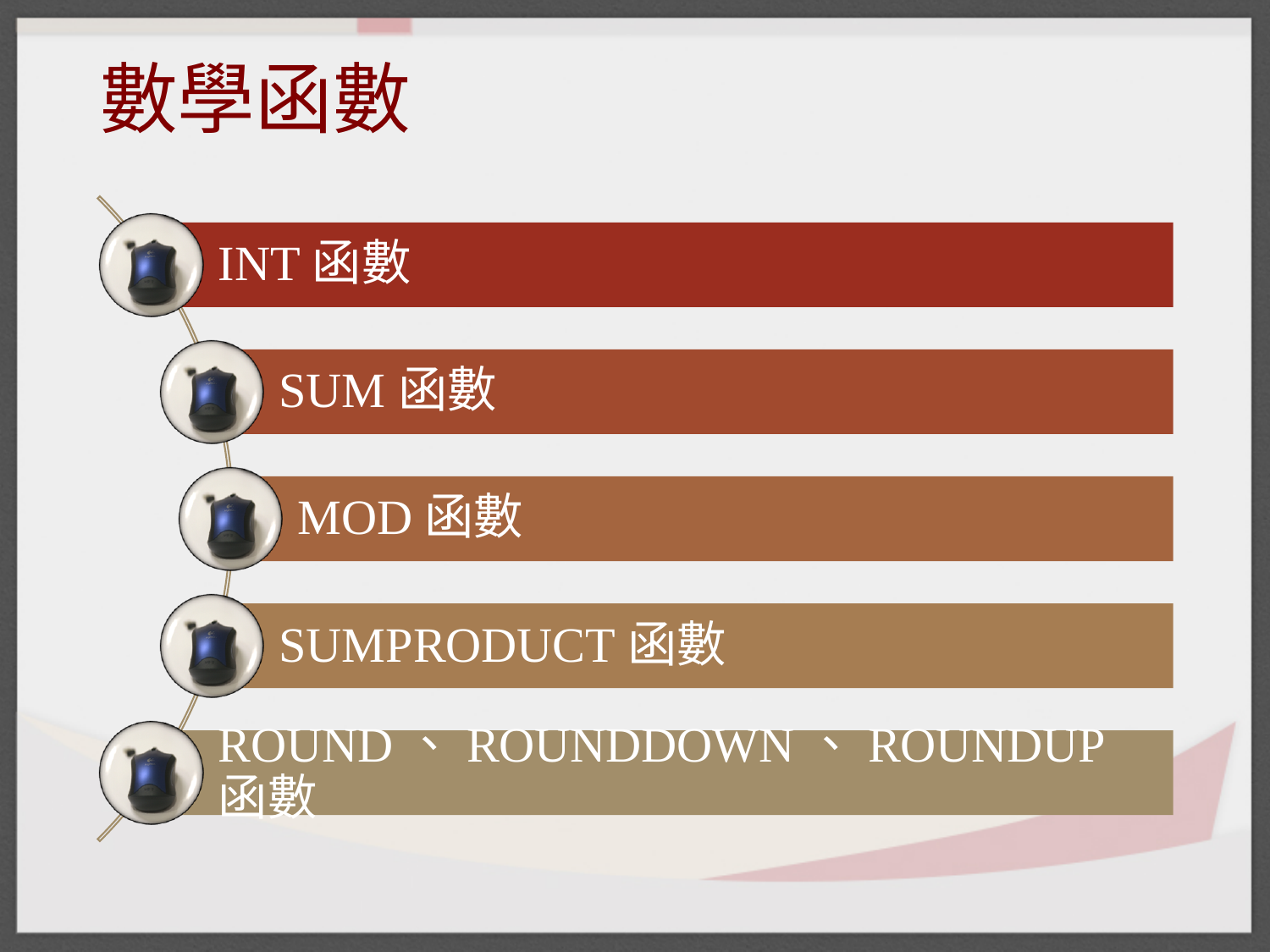

# 數學函數
INT函數
SUM函數
MOD函數
SUMPRODUCT函數
ROUND、ROUNDDOWN、ROUNDUP函數